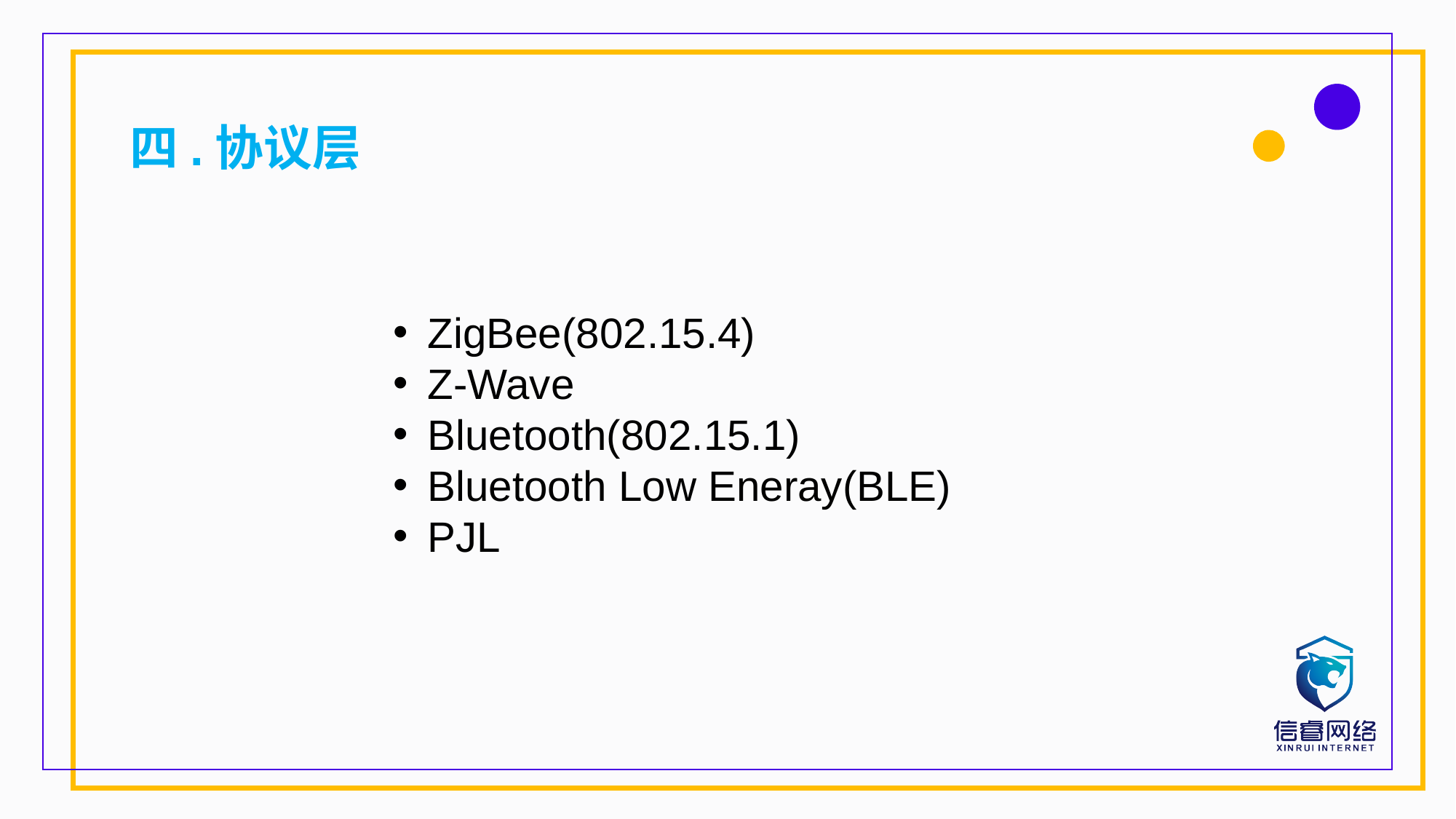

四.协议层
ZigBee(802.15.4)
Z-Wave
Bluetooth(802.15.1)
Bluetooth Low Eneray(BLE)
PJL